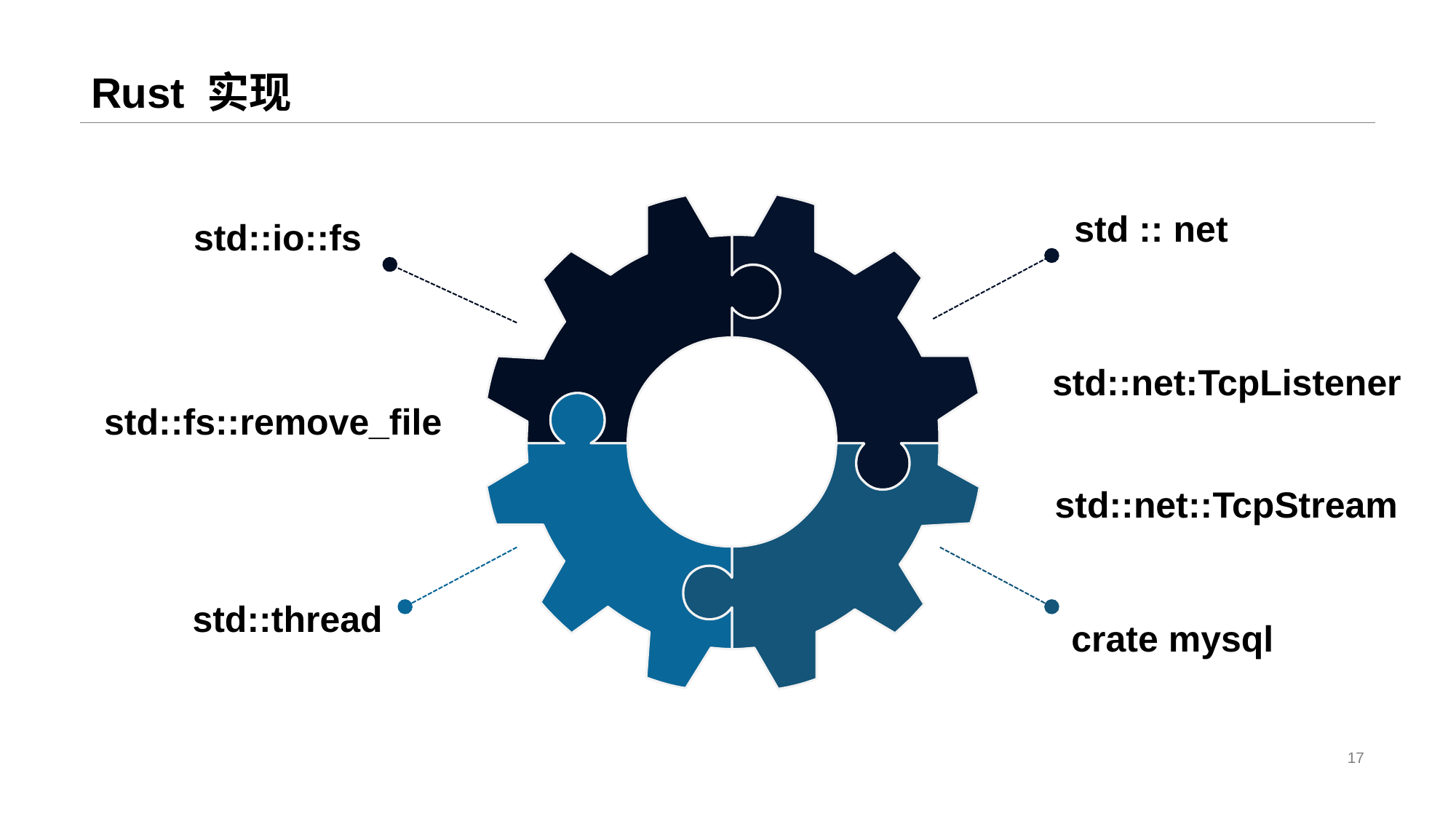

# Rust 实现

std :: net
std::net:TcpListener
std::net::TcpStream
crate mysql
std::io::fs
std::fs::remove_file
std::thread

17